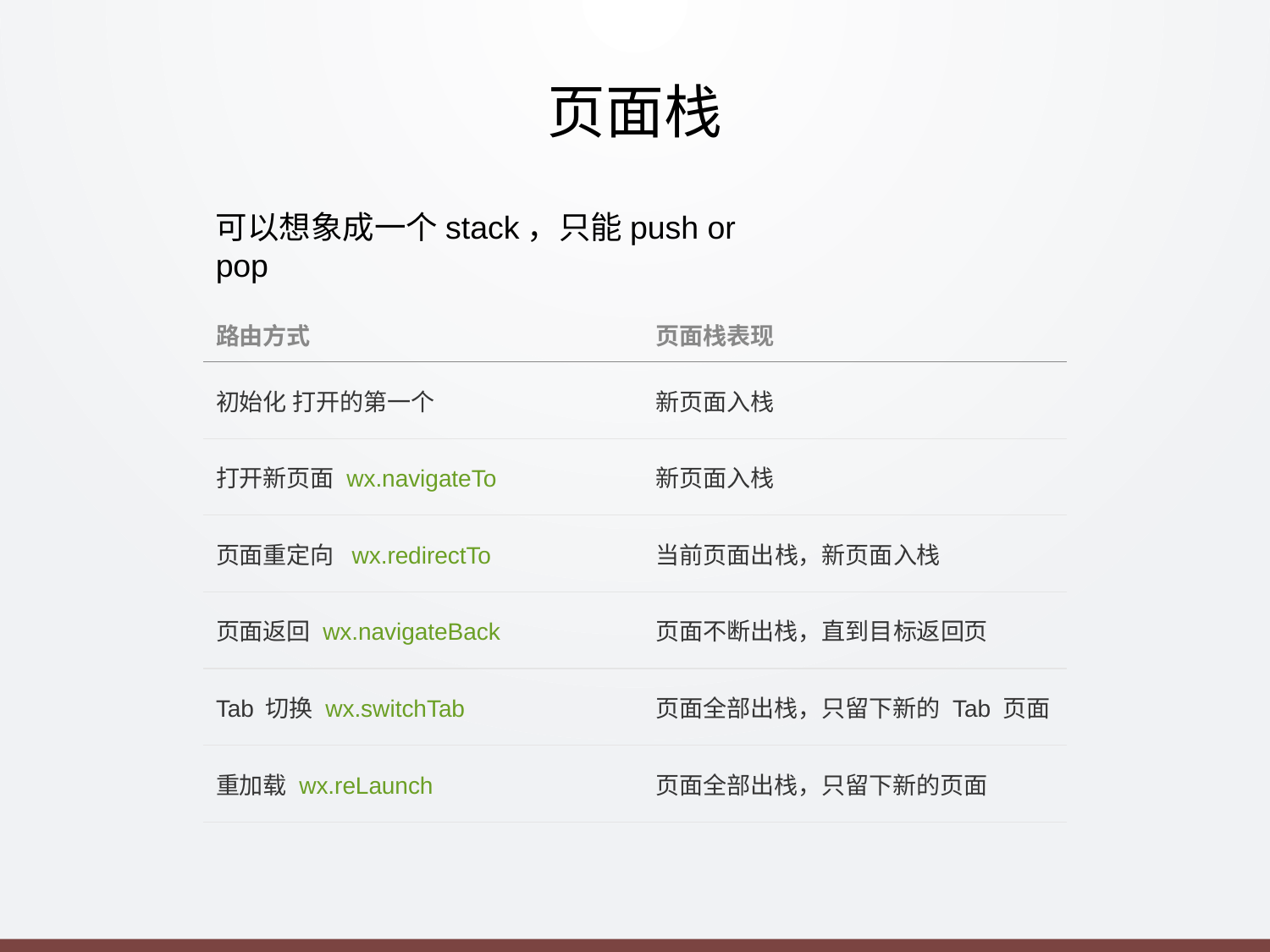

# 页面栈
可以想象成一个stack，只能push or pop
| 路由方式 | 页面栈表现 |
| --- | --- |
| 初始化 打开的第一个 | 新页面入栈 |
| 打开新页面 wx.navigateTo | 新页面入栈 |
| 页面重定向 wx.redirectTo | 当前页面出栈，新页面入栈 |
| 页面返回 wx.navigateBack | 页面不断出栈，直到目标返回页 |
| Tab 切换 wx.switchTab | 页面全部出栈，只留下新的 Tab 页面 |
| 重加载 wx.reLaunch | 页面全部出栈，只留下新的页面 |